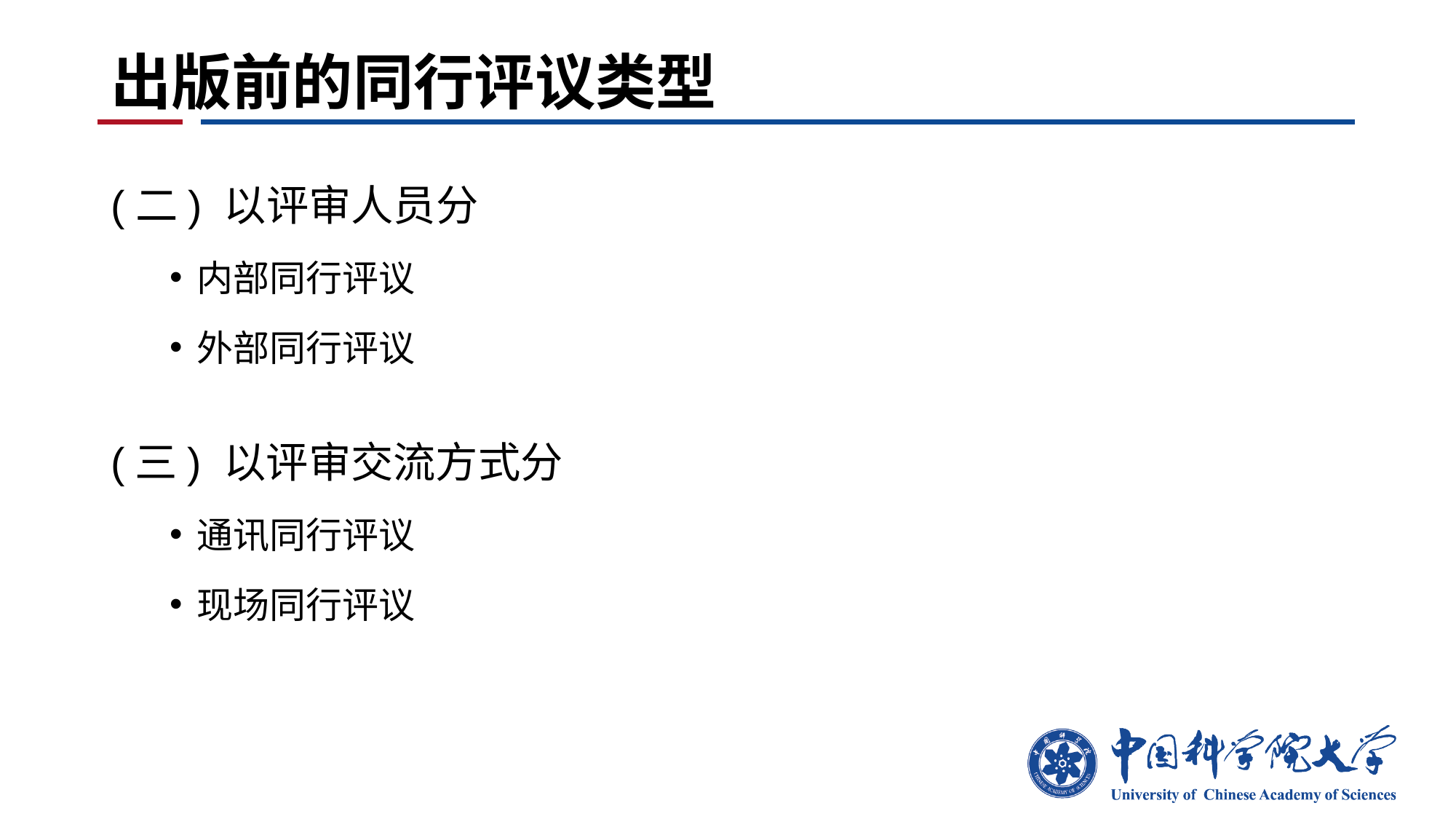

# 出版前的同行评议类型
(二) 以评审人员分
内部同行评议
外部同行评议
(三) 以评审交流方式分
通讯同行评议
现场同行评议